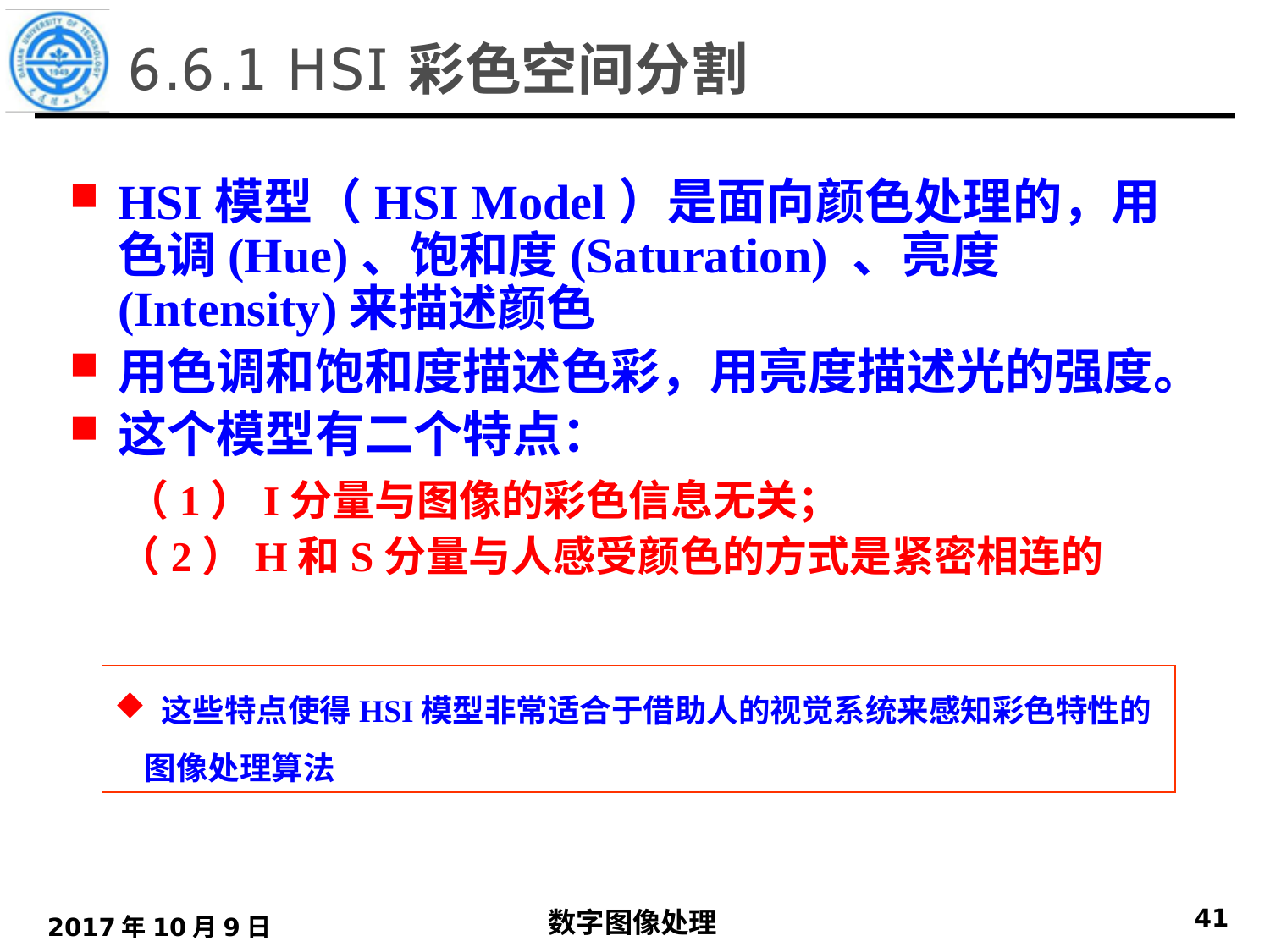

6.6.1 HSI彩色空间分割
HSI模型（HSI Model）是面向颜色处理的，用色调(Hue)、饱和度(Saturation) 、亮度(Intensity)来描述颜色
用色调和饱和度描述色彩，用亮度描述光的强度。
这个模型有二个特点：
    （1）I分量与图像的彩色信息无关；
    （2）H和S分量与人感受颜色的方式是紧密相连的

 这些特点使得HSI模型非常适合于借助人的视觉系统来感知彩色特性的图像处理算法